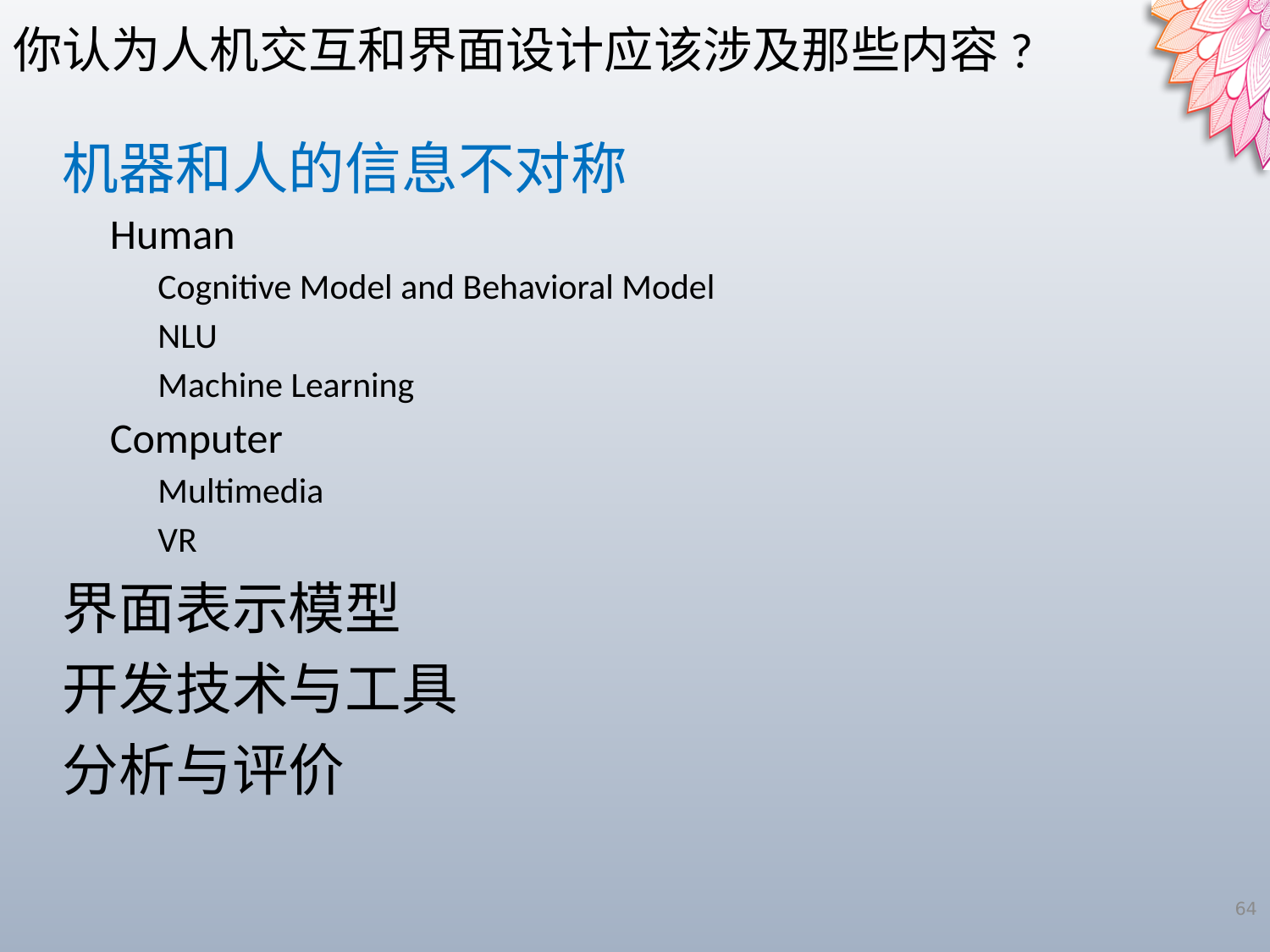

你认为人机交互和界面设计应该涉及那些内容?
机器和人的信息不对称
Human
Cognitive Model and Behavioral Model
NLU
Machine Learning
Computer
Multimedia
VR
界面表示模型
开发技术与工具
分析与评价
64